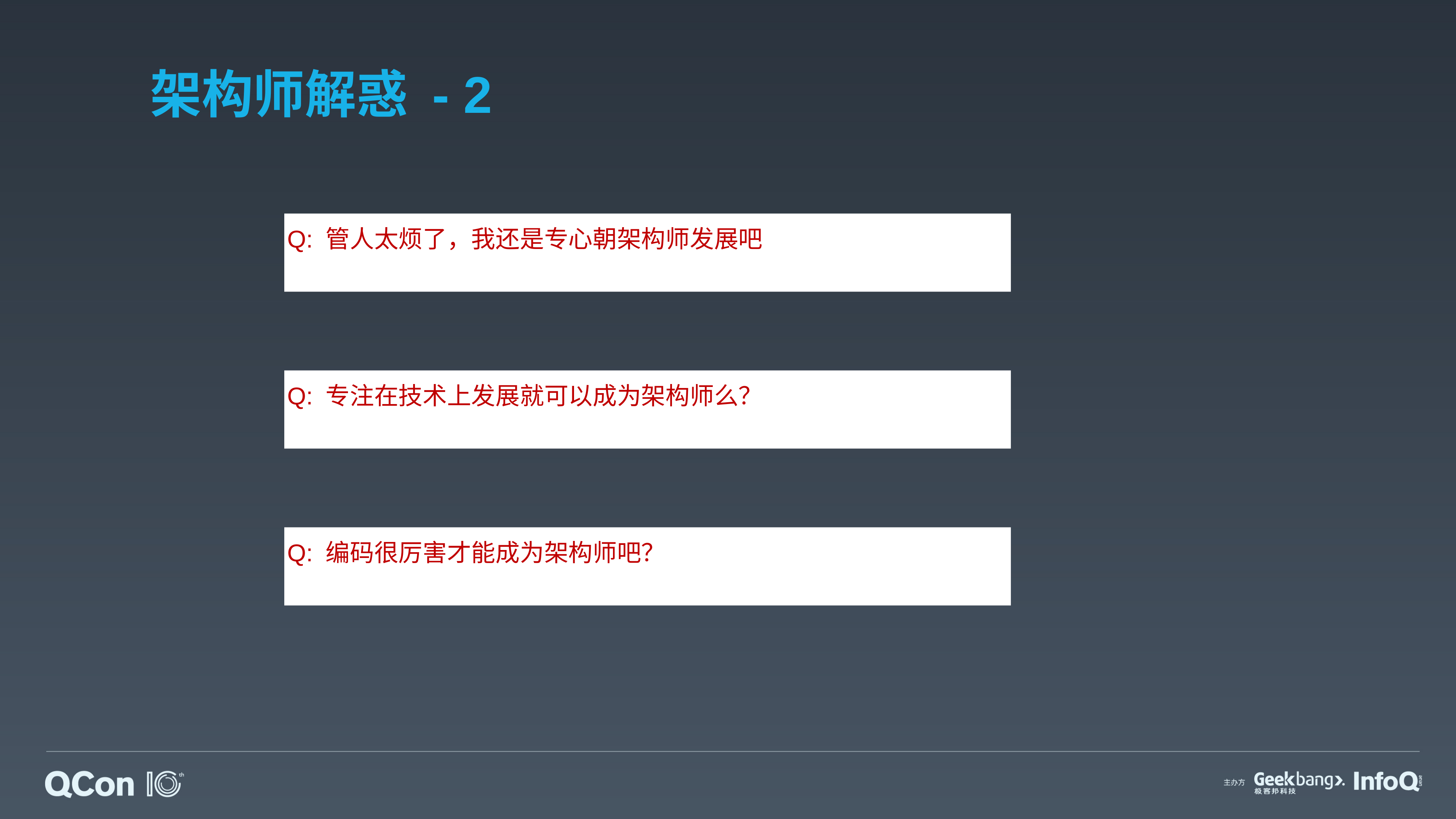

# 架构师解惑 - 2
Q: 管人太烦了，我还是专心朝架构师发展吧
A: 架构师也要具备管理技能
Q: 专注在技术上发展就可以成为架构师么？
A: 级别越高，业务能力要求越高，不能只有技术能力
Q: 编码很厉害才能成为架构师吧？
A: 级别越高，技术宽度、技术广度、业务能力要求越高